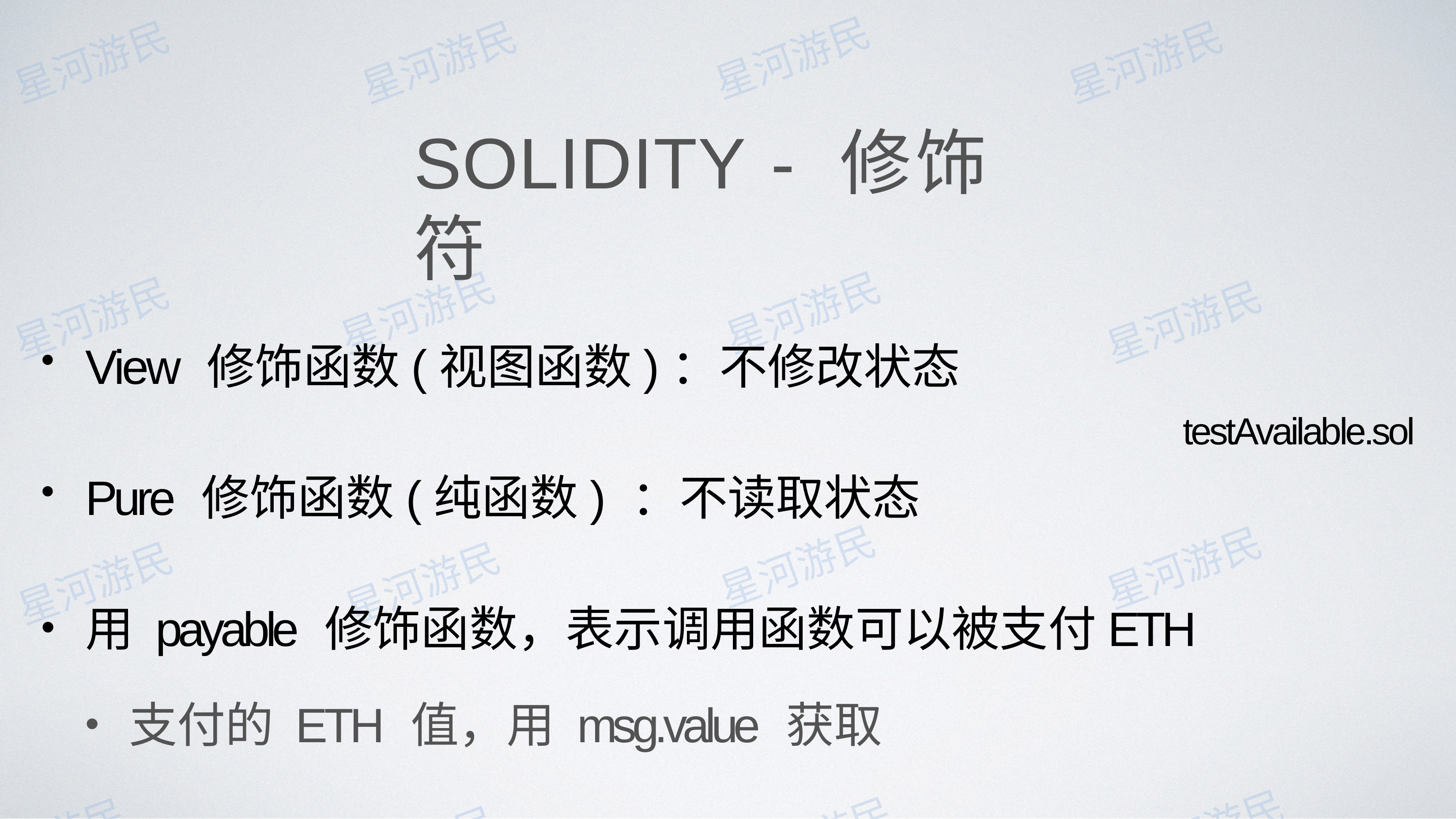

# SOLIDITY - 修饰符
View 修饰函数(视图函数)：不修改状态
testAvailable.sol
Pure 修饰函数(纯函数) ：不读取状态
⽤ payable 修饰函数，表示调⽤函数可以被⽀付ETH

⽀付的 ETH 值，⽤ msg.value 获取